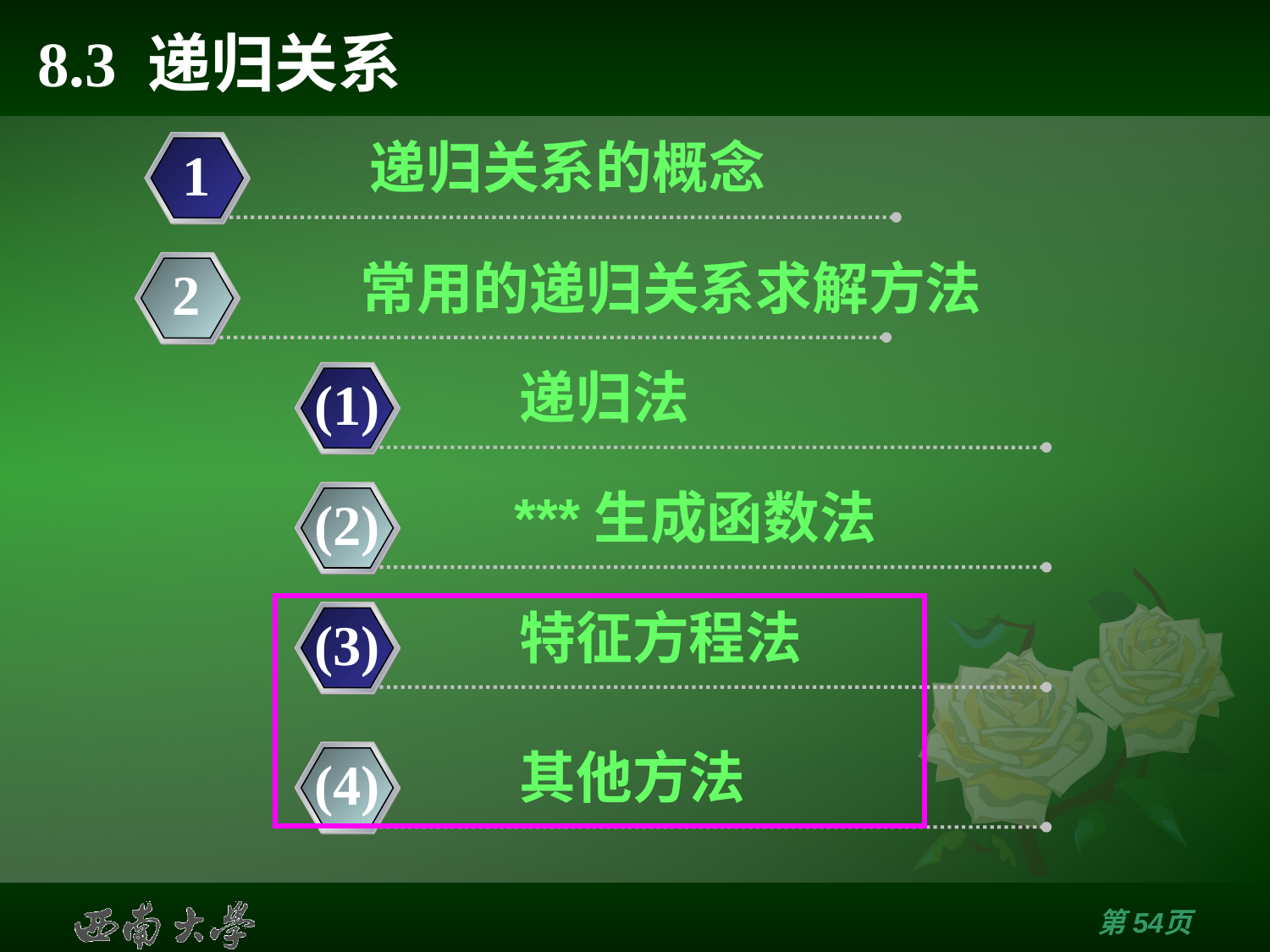

# 8.3 递归关系

递归关系的概念

1

常用的递归关系求解方法

2

递归法

(1)

***生成函数法

(2)

特征方程法

(3)

其他方法

(4)

第54页